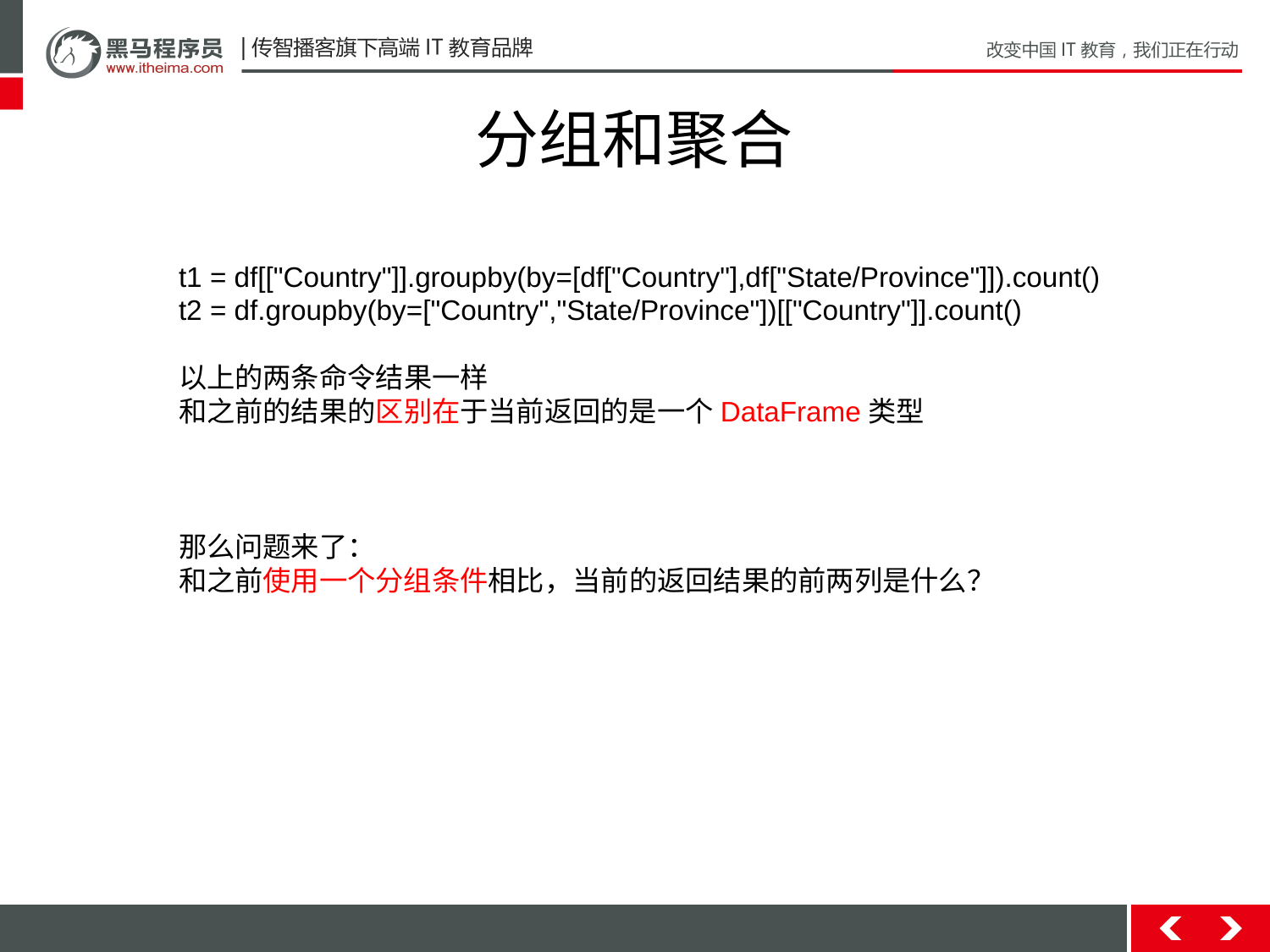

# 分组和聚合
t1 = df[["Country"]].groupby(by=[df["Country"],df["State/Province"]]).count()
t2 = df.groupby(by=["Country","State/Province"])[["Country"]].count()

以上的两条命令结果一样
和之前的结果的区别在于当前返回的是一个DataFrame类型

那么问题来了：
和之前使用一个分组条件相比，当前的返回结果的前两列是什么？